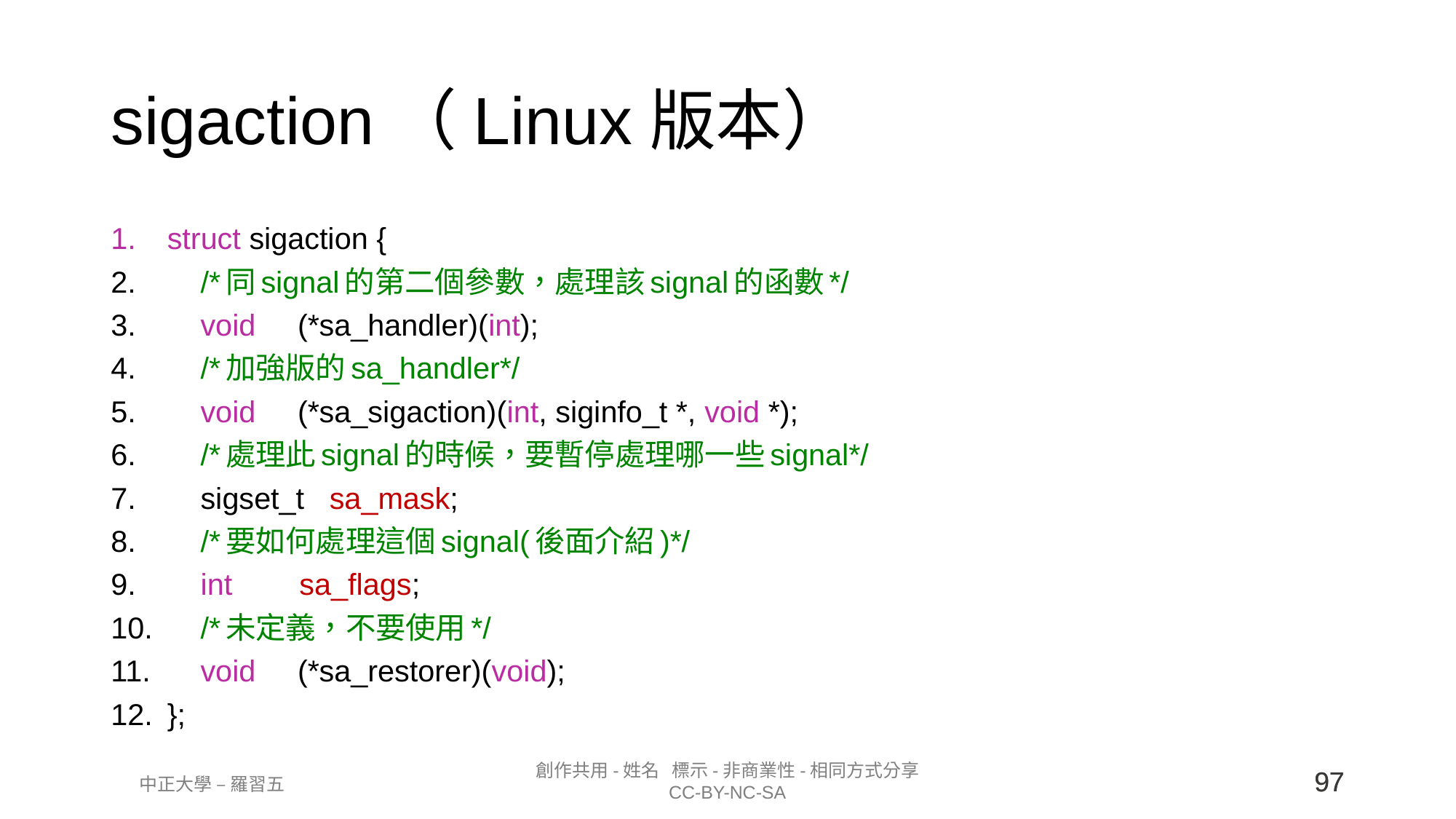

# sigaction（Linux版本）
struct sigaction {
    /*同signal的第二個參數，處理該signal的函數*/
    void     (*sa_handler)(int);
    /*加強版的sa_handler*/
    void     (*sa_sigaction)(int, siginfo_t *, void *);
    /*處理此signal的時候，要暫停處理哪一些signal*/
    sigset_t   sa_mask;
    /*要如何處理這個signal(後面介紹)*/
    int        sa_flags;
    /*未定義，不要使用*/
    void     (*sa_restorer)(void);
};